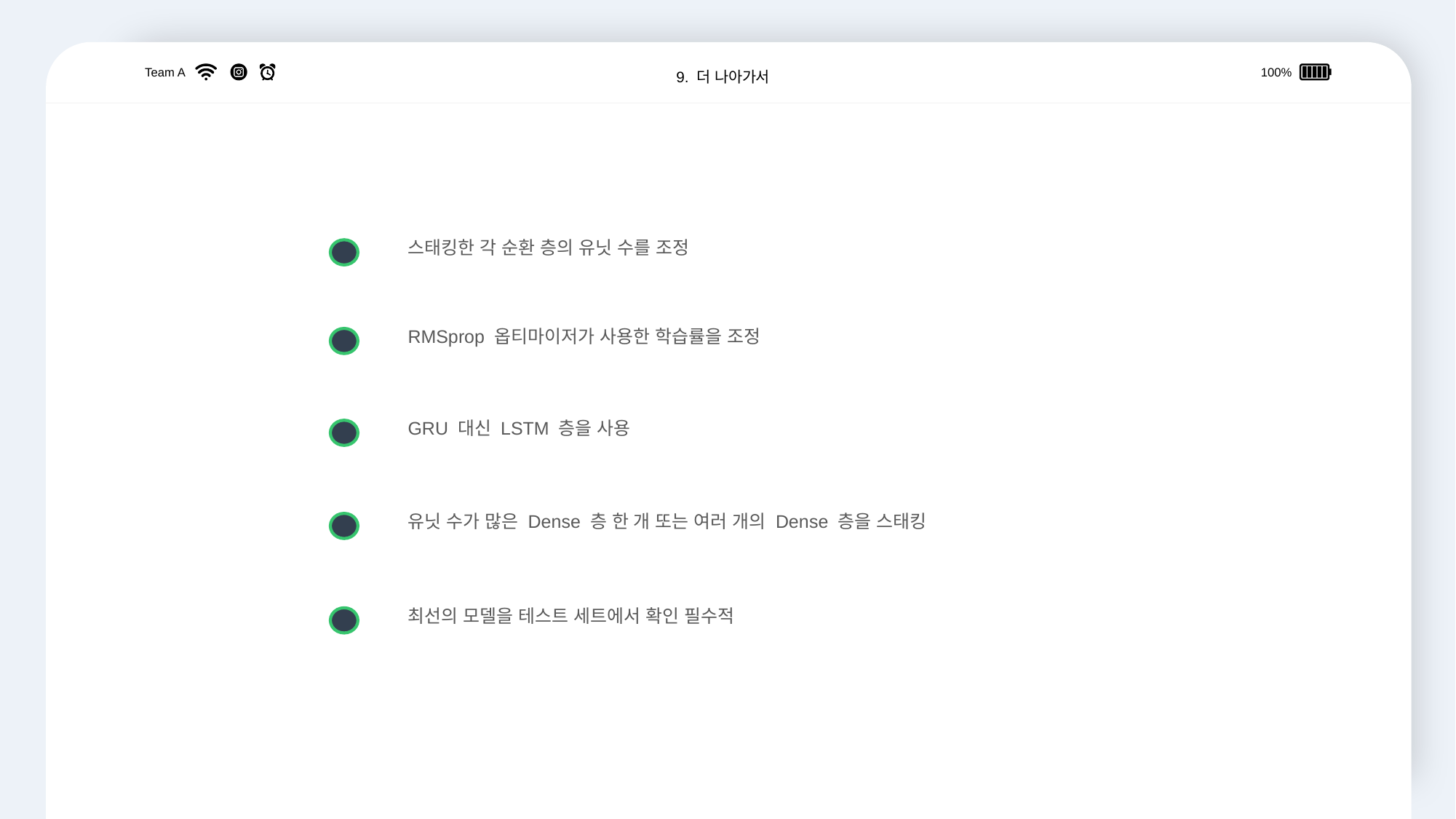

Team A
100%
9. 더 나아가서

스태킹한 각 순환 층의 유닛 수를 조정

RMSprop 옵티마이저가 사용한 학습률을 조정

GRU 대신 LSTM 층을 사용

유닛 수가 많은 Dense 층 한 개 또는 여러 개의 Dense 층을 스태킹

최선의 모델을 테스트 세트에서 확인 필수적